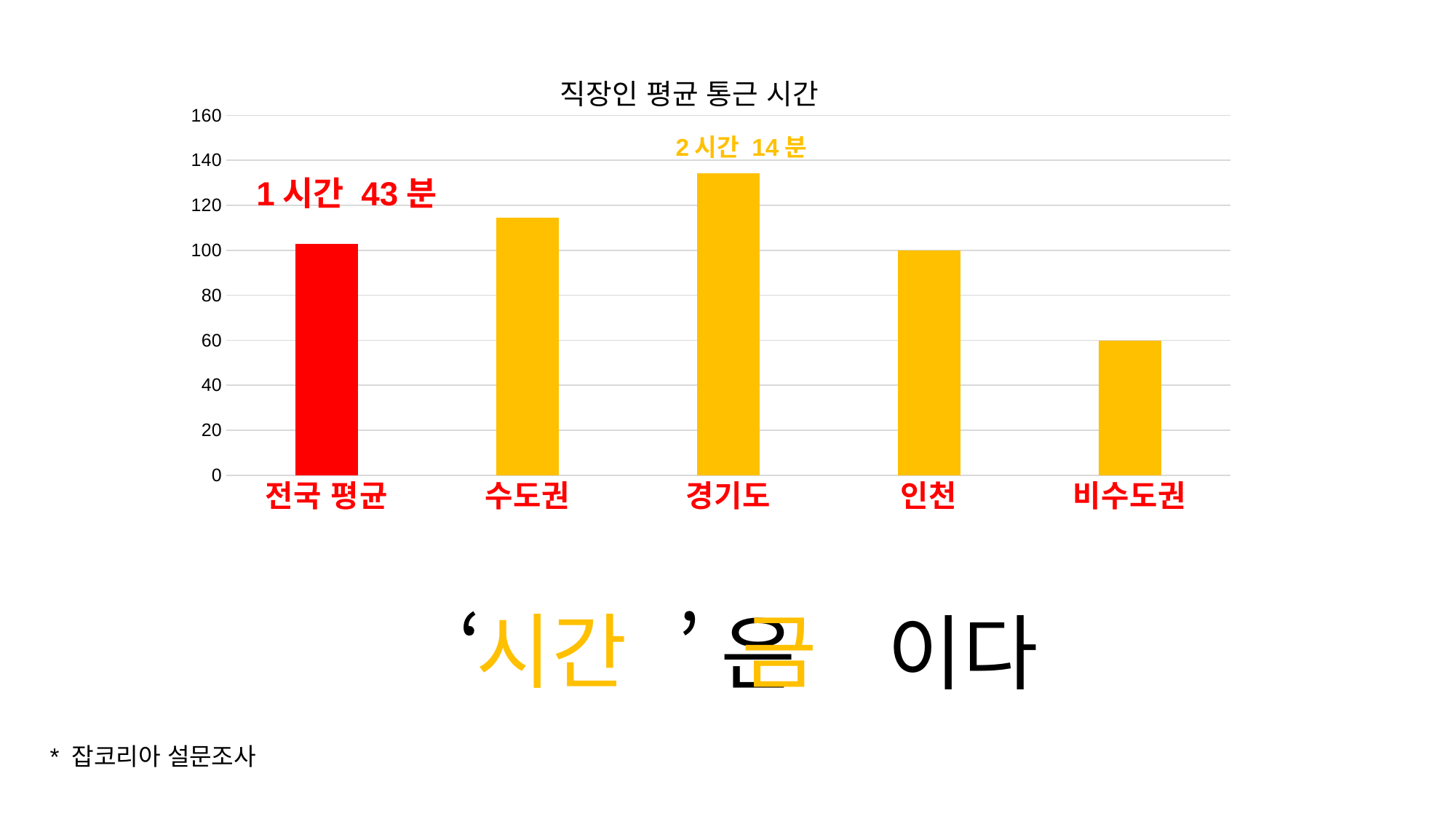

### Chart: 직장인 평균 통근 시간

| Category | 평균 통근 시간 |
|---|---|
| 전국 평균 | 103.0 |
| 수도권 | 114.5 |
| 경기도 | 134.2 |
| 인천 | 100.0 |
| 비수도권 | 59.9 |
2시간 14분
1시간 43분
시간     금
‘      ’은    이다
* 잡코리아 설문조사